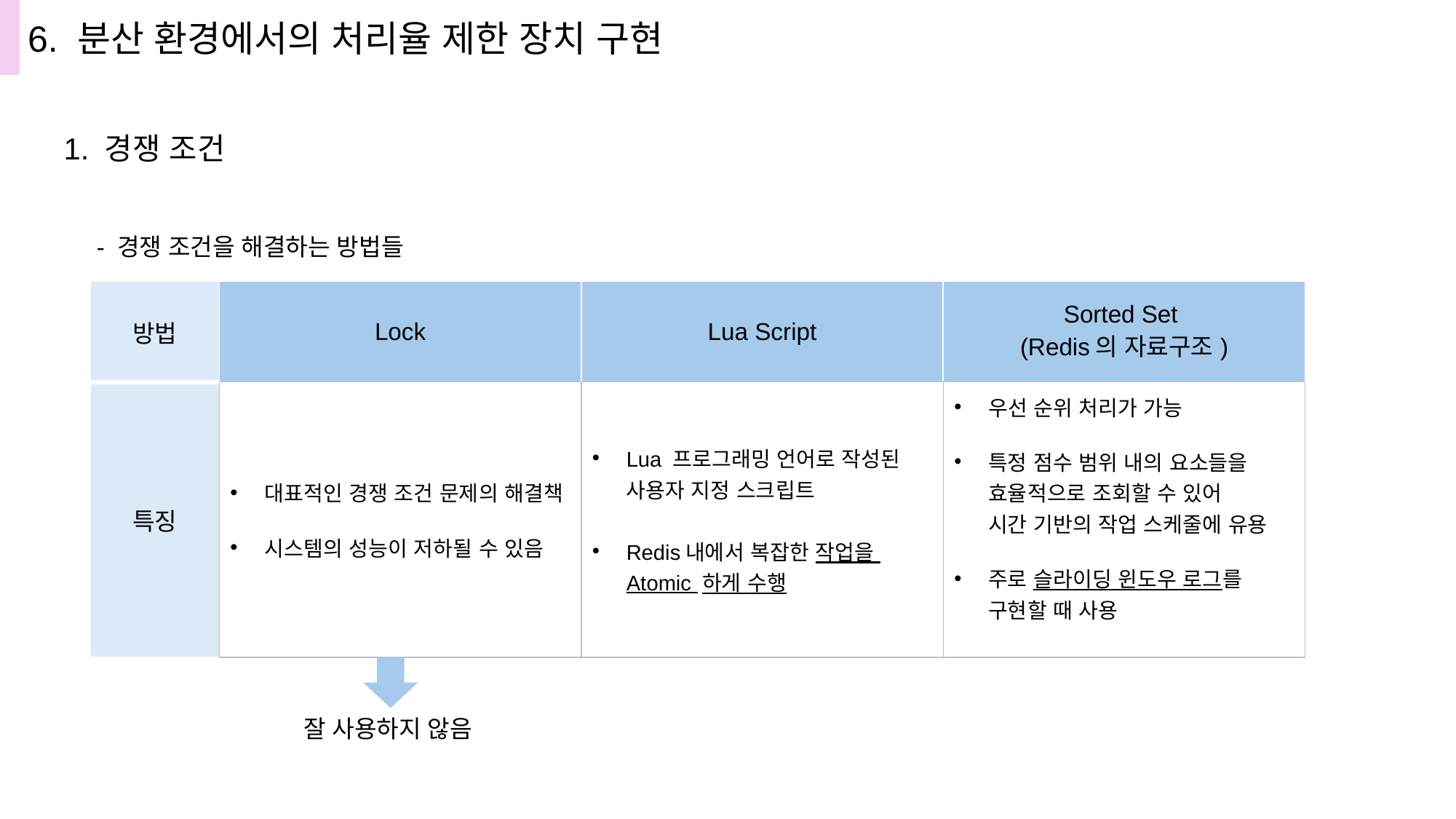

6. 분산 환경에서의 처리율 제한 장치 구현
1. 경쟁 조건
- 경쟁 조건을 해결하는 방법들
| 방법 | Lock | Lua Script | Sorted Set (Redis의 자료구조) |
| --- | --- | --- | --- |
| 특징 | 대표적인 경쟁 조건 문제의 해결책 시스템의 성능이 저하될 수 있음 | Lua 프로그래밍 언어로 작성된 사용자 지정 스크립트 Redis내에서 복잡한 작업을 Atomic 하게 수행 | 우선 순위 처리가 가능 특정 점수 범위 내의 요소들을 효율적으로 조회할 수 있어 시간 기반의 작업 스케줄에 유용 주로 슬라이딩 윈도우 로그를 구현할 때 사용 |

잘 사용하지 않음